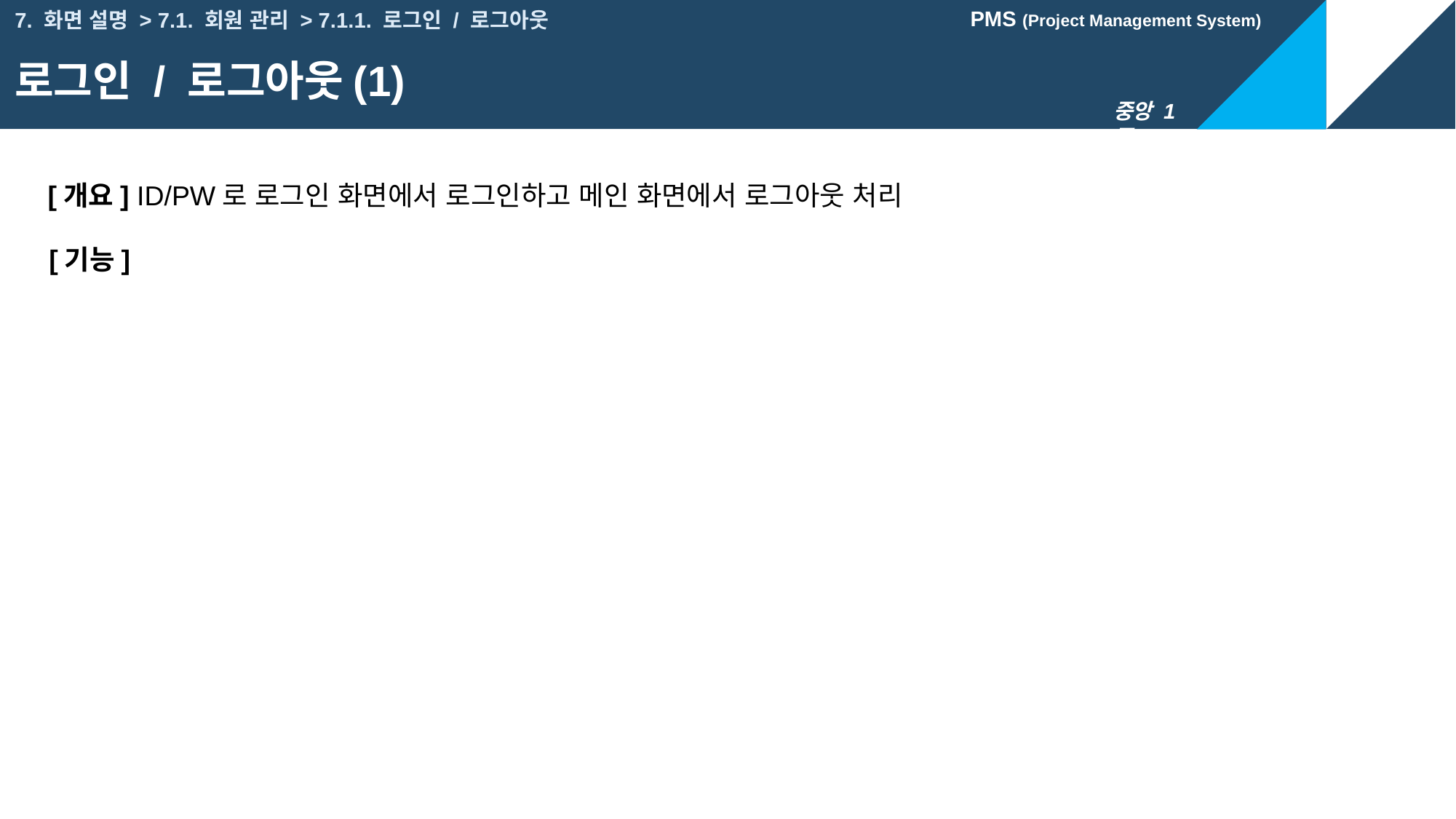

7. 화면 설명 > 7.1. 회원 관리 > 7.1.1. 로그인 / 로그아웃
로그인 / 로그아웃(1)
[개요] ID/PW로 로그인 화면에서 로그인하고 메인 화면에서 로그아웃 처리
[기능]